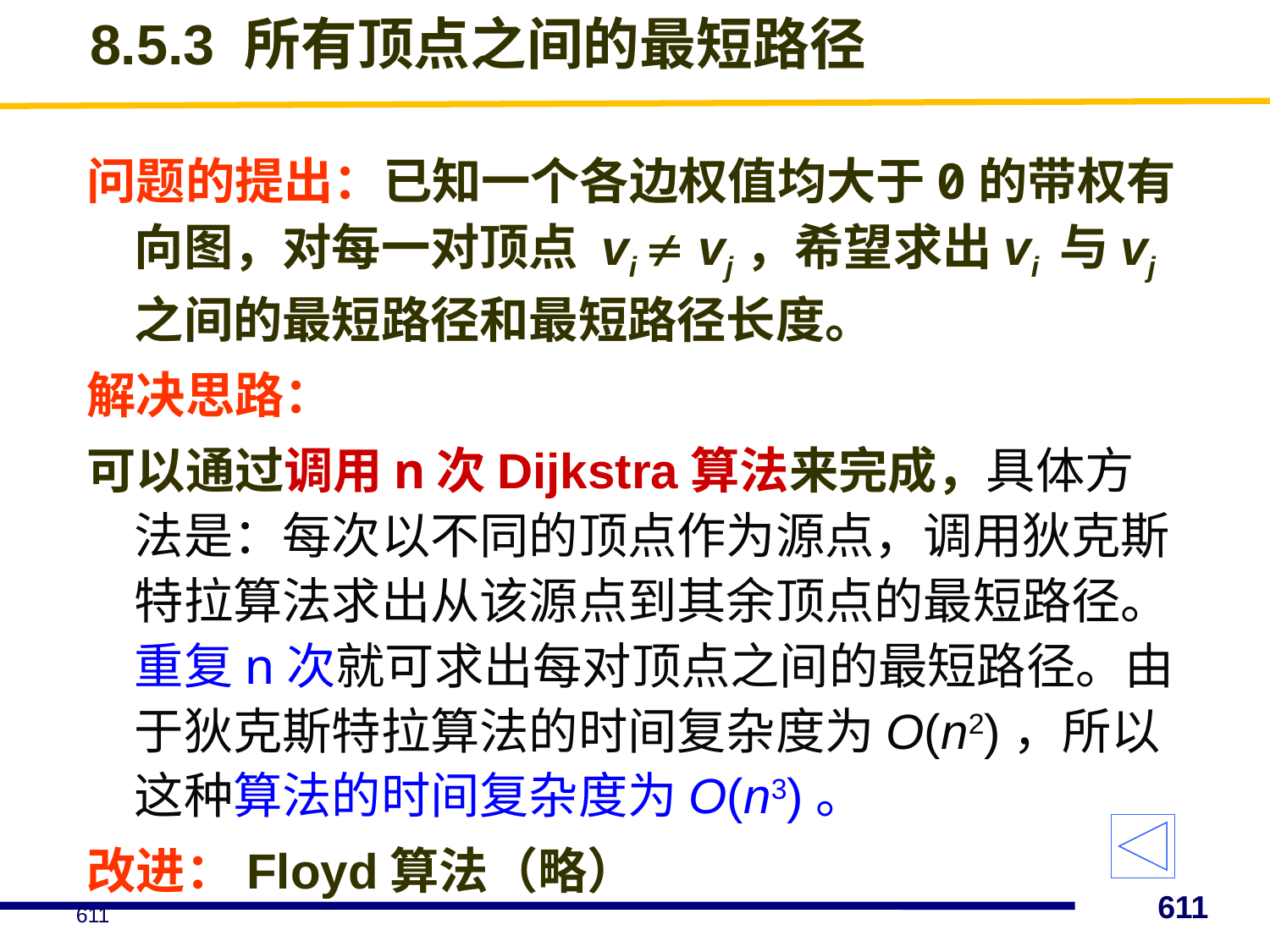

# 8.5.3 所有顶点之间的最短路径
问题的提出：已知一个各边权值均大于0的带权有向图，对每一对顶点 vi ≠ vj，希望求出vi 与vj之间的最短路径和最短路径长度。
解决思路：
可以通过调用n次Dijkstra算法来完成，具体方法是：每次以不同的顶点作为源点，调用狄克斯特拉算法求出从该源点到其余顶点的最短路径。重复n次就可求出每对顶点之间的最短路径。由于狄克斯特拉算法的时间复杂度为O(n2)，所以这种算法的时间复杂度为O(n3)。
改进：Floyd算法（略）

611
611